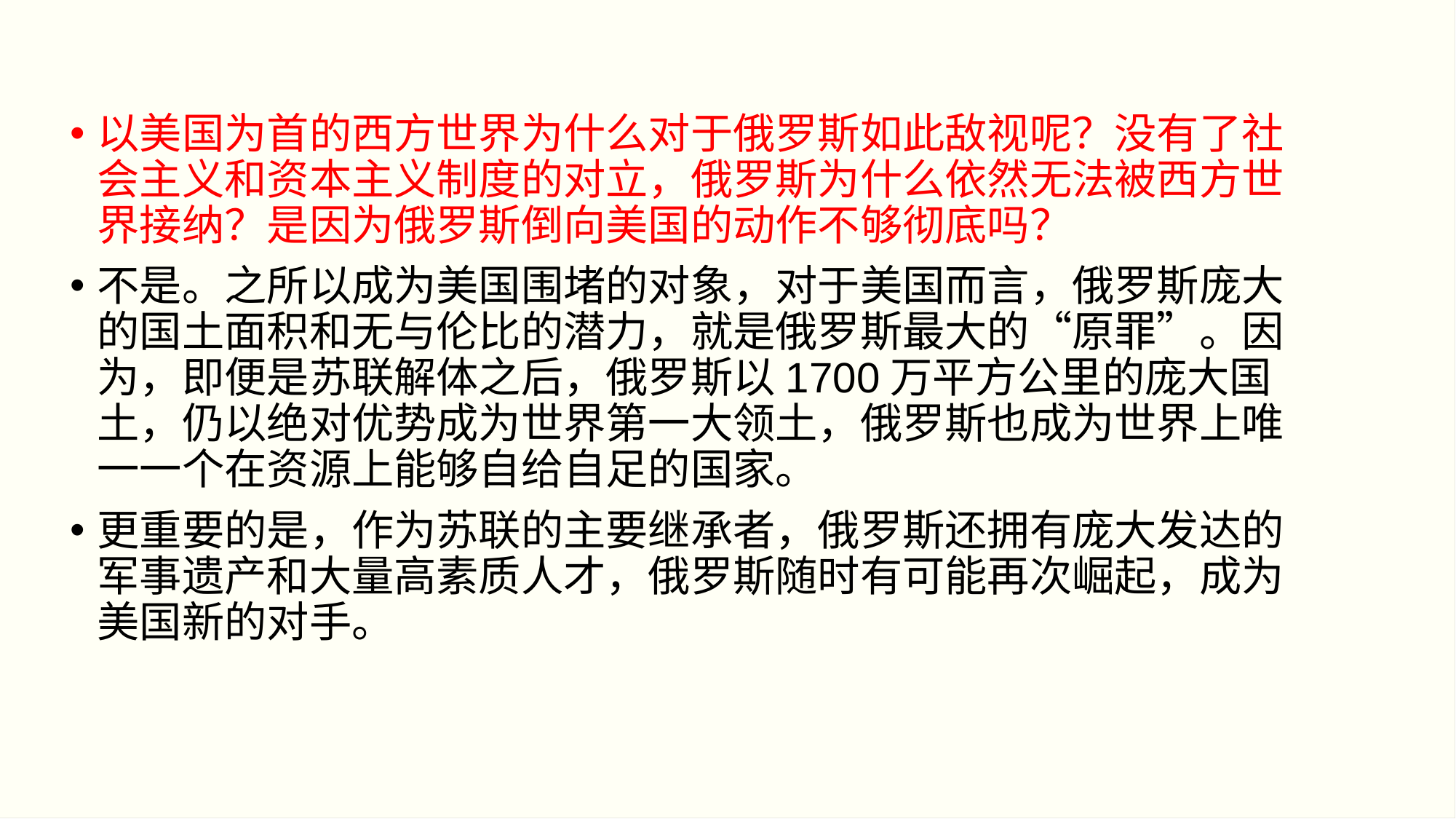

以美国为首的西方世界为什么对于俄罗斯如此敌视呢？没有了社会主义和资本主义制度的对立，俄罗斯为什么依然无法被西方世界接纳？是因为俄罗斯倒向美国的动作不够彻底吗？
不是。之所以成为美国围堵的对象，对于美国而言，俄罗斯庞大的国土面积和无与伦比的潜力，就是俄罗斯最大的“原罪”。因为，即便是苏联解体之后，俄罗斯以1700万平方公里的庞大国土，仍以绝对优势成为世界第一大领土，俄罗斯也成为世界上唯一一个在资源上能够自给自足的国家。
更重要的是，作为苏联的主要继承者，俄罗斯还拥有庞大发达的军事遗产和大量高素质人才，俄罗斯随时有可能再次崛起，成为美国新的对手。